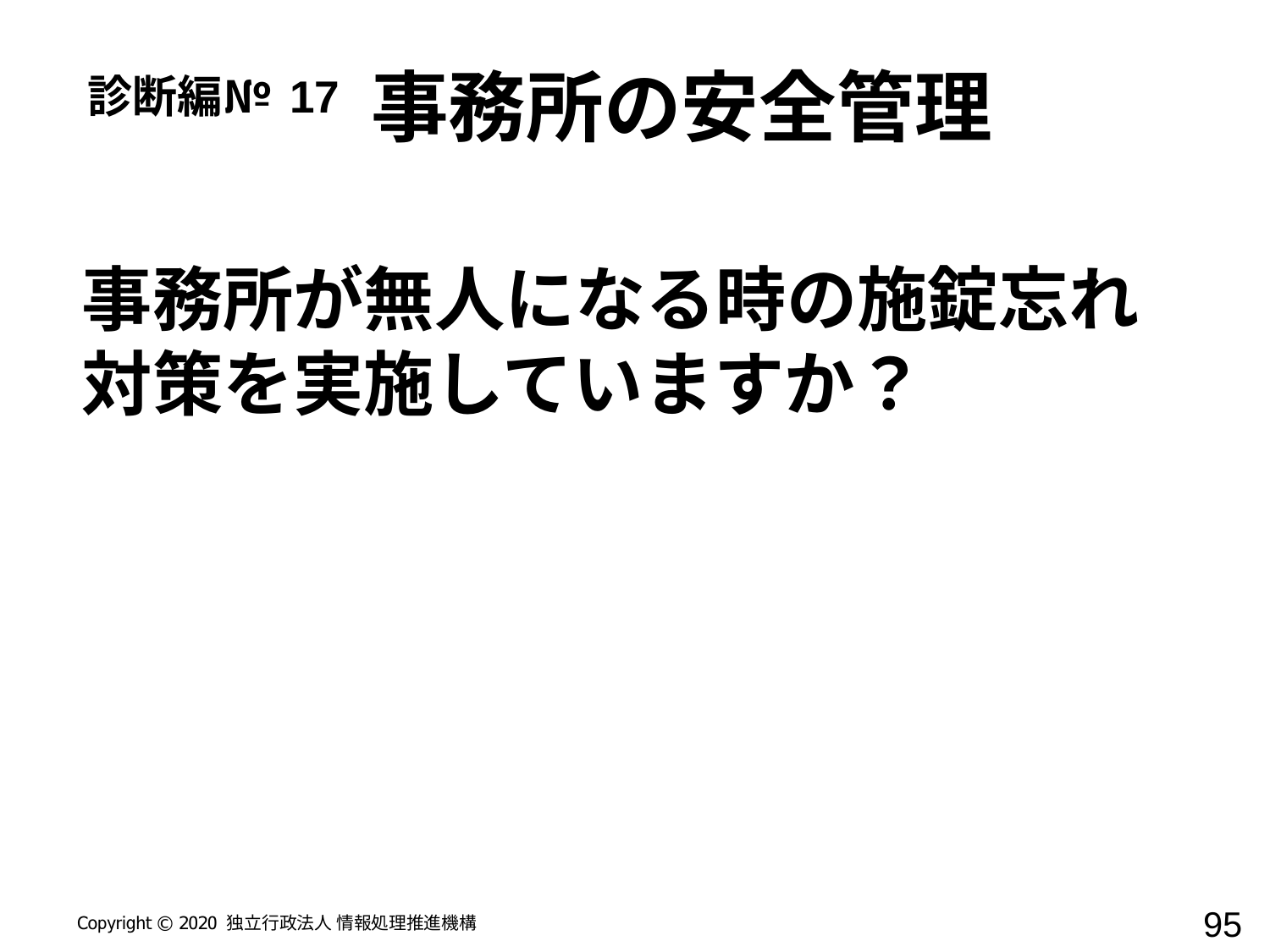

# 診断編№17 事務所の安全管理

事務所が無人になる時の施錠忘れ対策を実施していますか？